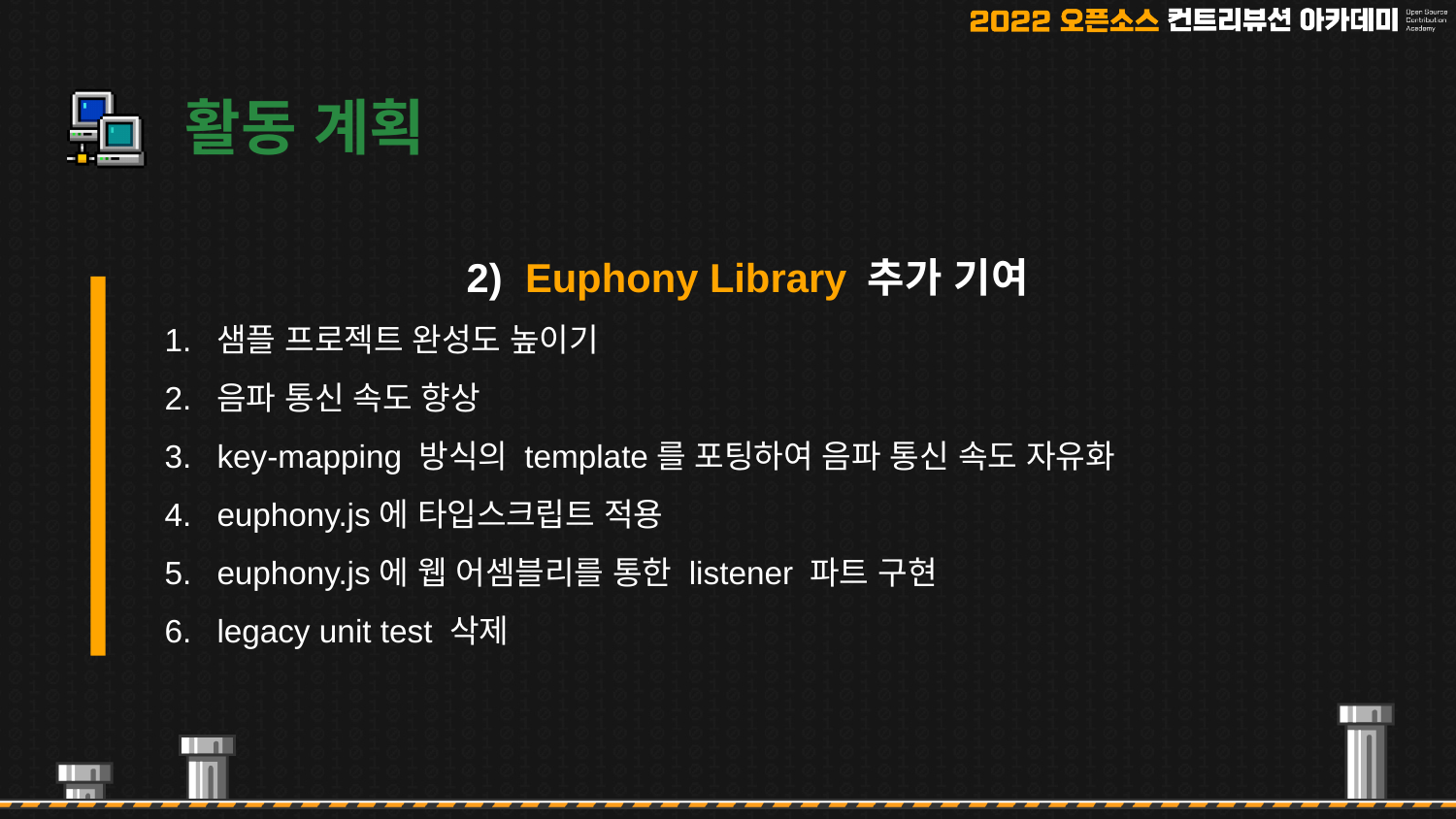

# 활동 계획
2)  Euphony Library 추가 기여
샘플 프로젝트 완성도 높이기
음파 통신 속도 향상
key-mapping 방식의 template를 포팅하여 음파 통신 속도 자유화
euphony.js에 타입스크립트 적용
euphony.js에 웹 어셈블리를 통한 listener 파트 구현
legacy unit test 삭제